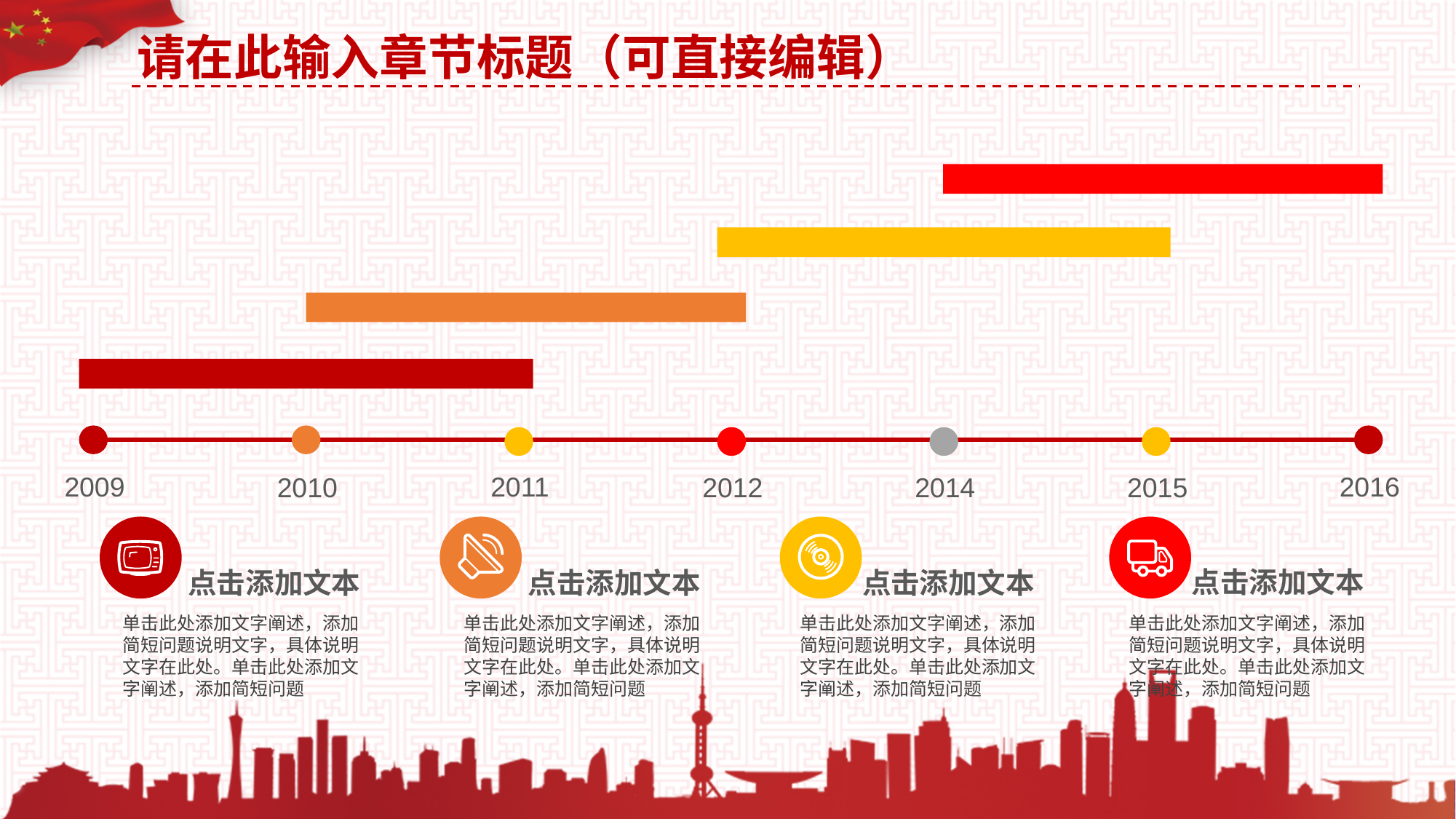

2011
2009
2016
2012
2010
2014
2015

点击添加文本
点击添加文本
点击添加文本
点击添加文本
单击此处添加文字阐述，添加简短问题说明文字，具体说明文字在此处。单击此处添加文字阐述，添加简短问题
单击此处添加文字阐述，添加简短问题说明文字，具体说明文字在此处。单击此处添加文字阐述，添加简短问题
单击此处添加文字阐述，添加简短问题说明文字，具体说明文字在此处。单击此处添加文字阐述，添加简短问题
单击此处添加文字阐述，添加简短问题说明文字，具体说明文字在此处。单击此处添加文字阐述，添加简短问题